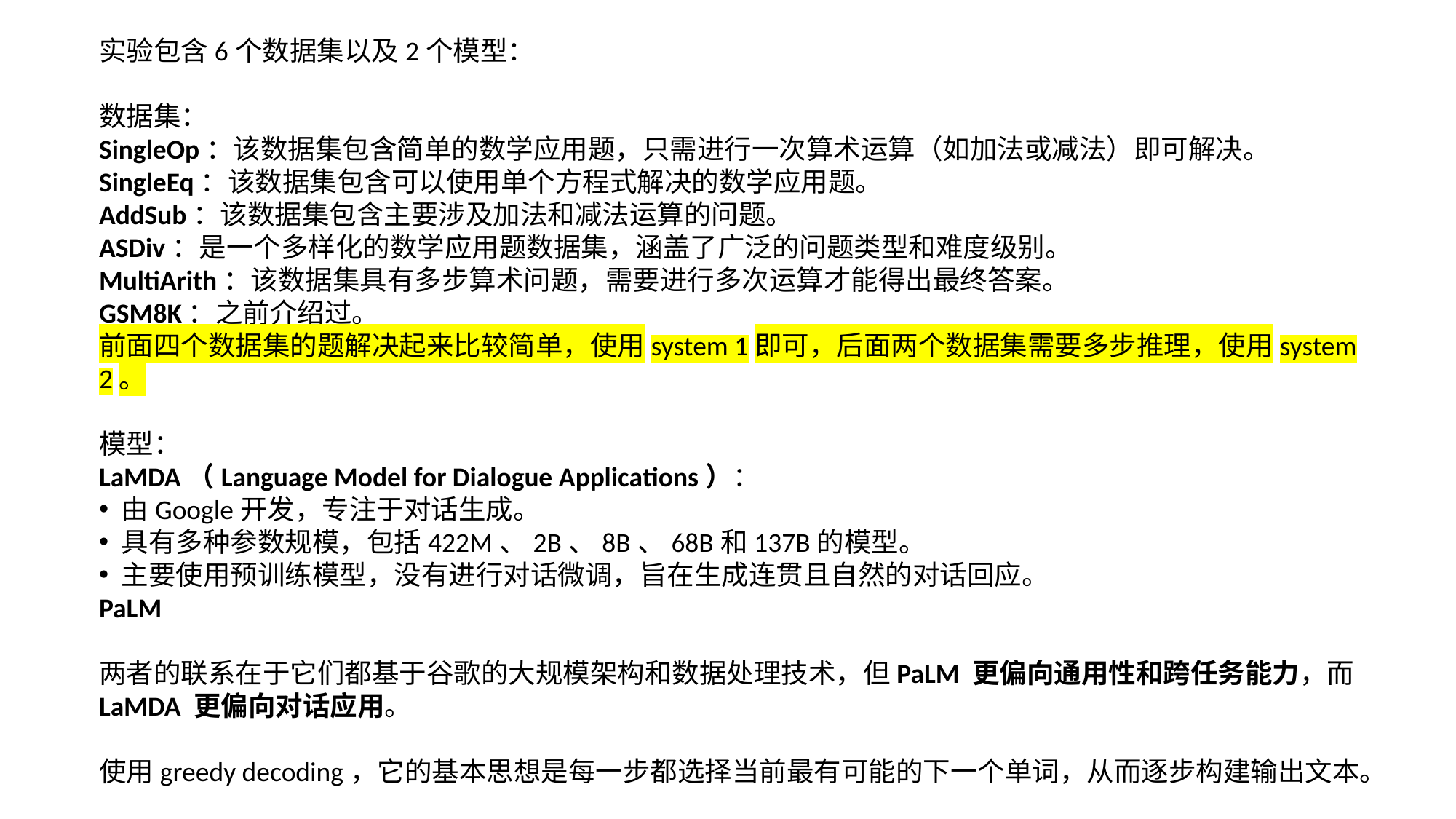

实验包含6个数据集以及2个模型：

数据集：
SingleOp：该数据集包含简单的数学应用题，只需进行一次算术运算（如加法或减法）即可解决。
SingleEq：该数据集包含可以使用单个方程式解决的数学应用题。
AddSub：该数据集包含主要涉及加法和减法运算的问题。
ASDiv：是一个多样化的数学应用题数据集，涵盖了广泛的问题类型和难度级别。
MultiArith：该数据集具有多步算术问题，需要进行多次运算才能得出最终答案。
GSM8K：之前介绍过。
前面四个数据集的题解决起来比较简单，使用system 1即可，后面两个数据集需要多步推理，使用system 2。

模型：
LaMDA（Language Model for Dialogue Applications）：
 由Google开发，专注于对话生成。
 具有多种参数规模，包括422M、2B、8B、68B和137B的模型。
 主要使用预训练模型，没有进行对话微调，旨在生成连贯且自然的对话回应。
PaLM

两者的联系在于它们都基于谷歌的大规模架构和数据处理技术，但PaLM 更偏向通用性和跨任务能力，而 LaMDA 更偏向对话应用。

使用greedy decoding，它的基本思想是每一步都选择当前最有可能的下一个单词，从而逐步构建输出文本。